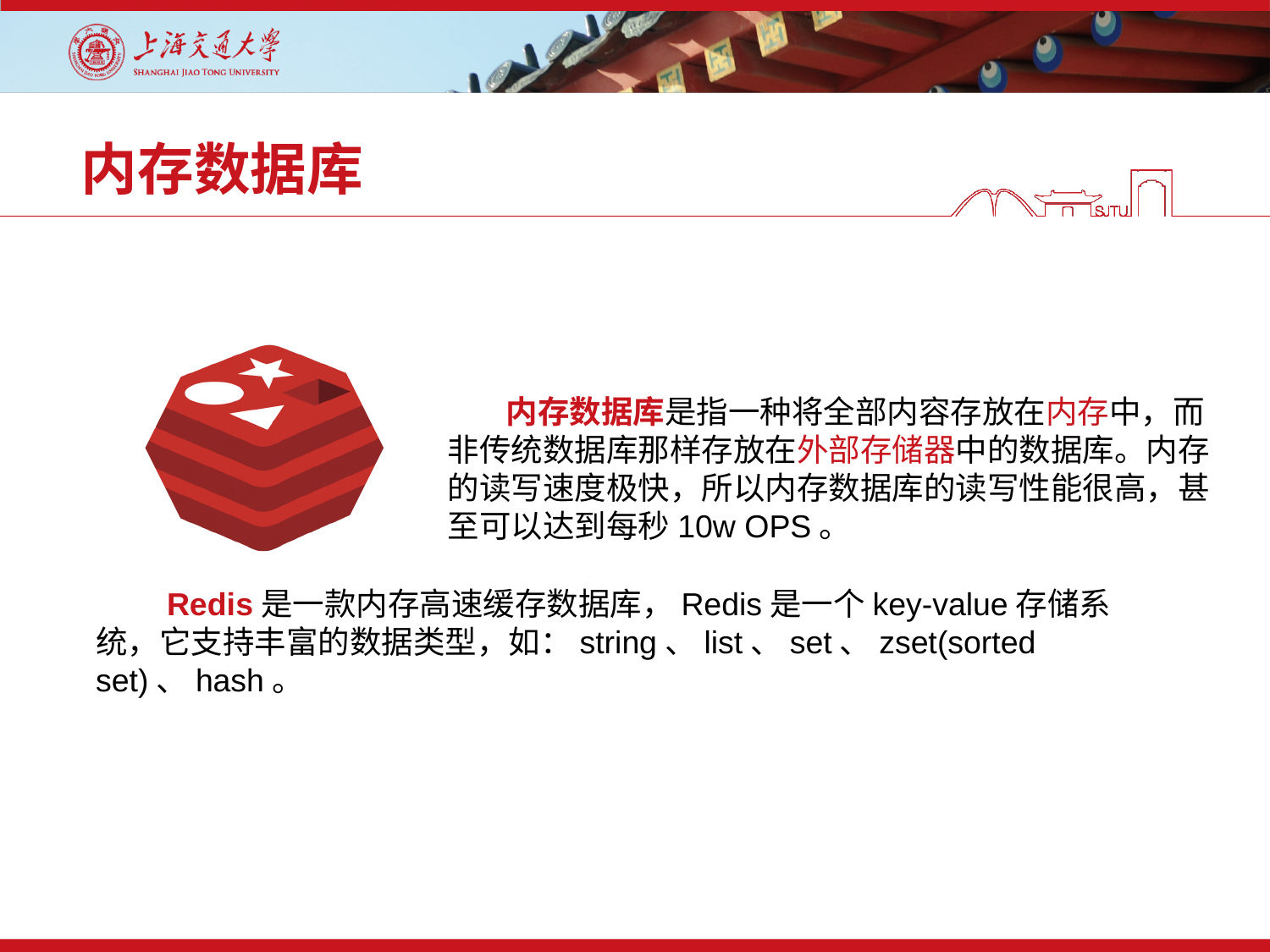

# 内存数据库

       内存数据库是指一种将全部内容存放在内存中，而非传统数据库那样存放在外部存储器中的数据库。内存的读写速度极快，所以内存数据库的读写性能很高，甚至可以达到每秒10w OPS。
        Redis是一款内存高速缓存数据库，Redis是一个key-value存储系统，它支持丰富的数据类型，如：string、list、set、zset(sorted set)、hash。